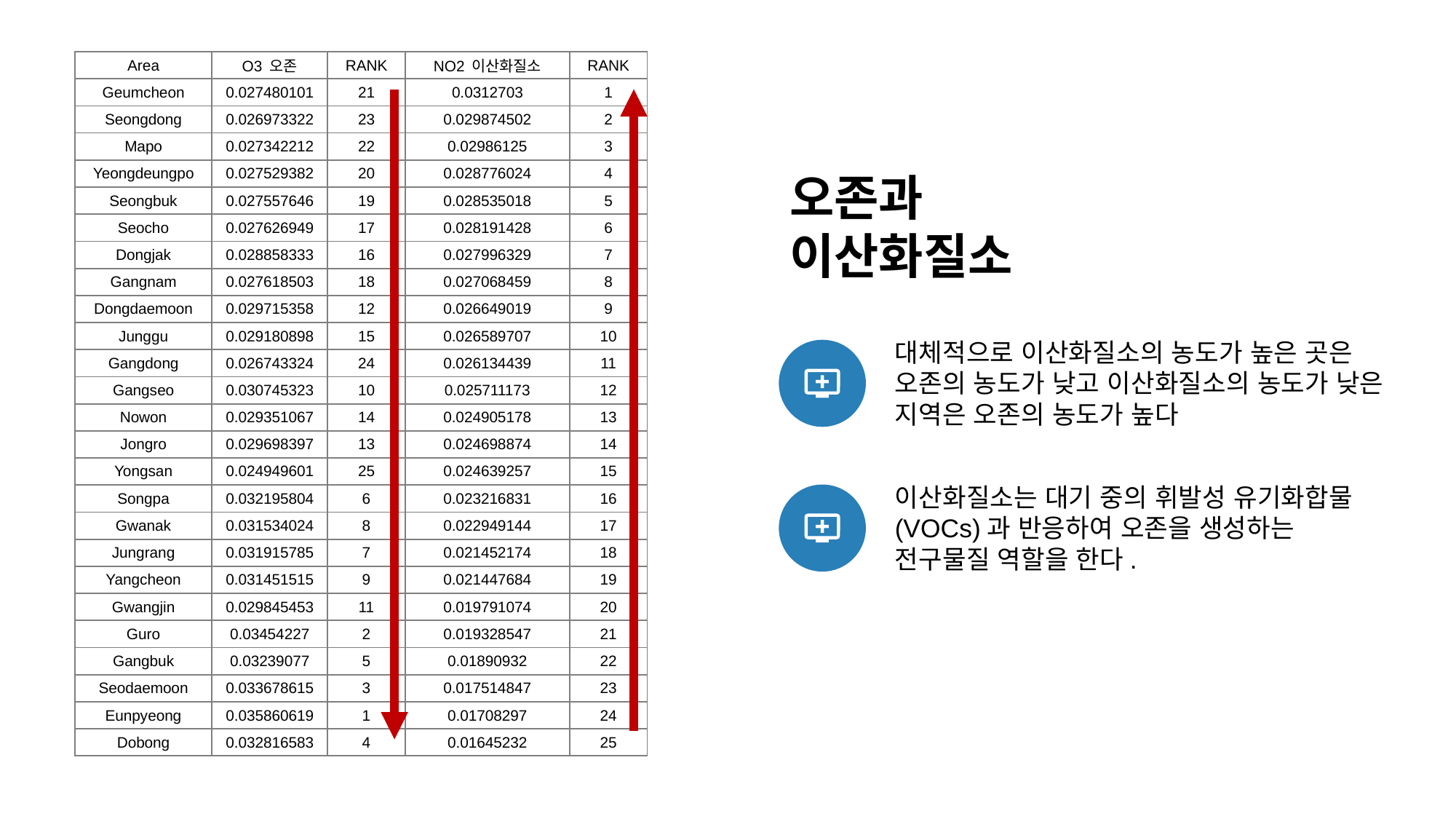

| Area | O3 오존 | RANK | NO2 이산화질소 | RANK |
| --- | --- | --- | --- | --- |
| Geumcheon | 0.027480101 | 21 | 0.0312703 | 1 |
| Seongdong | 0.026973322 | 23 | 0.029874502 | 2 |
| Mapo | 0.027342212 | 22 | 0.02986125 | 3 |
| Yeongdeungpo | 0.027529382 | 20 | 0.028776024 | 4 |
| Seongbuk | 0.027557646 | 19 | 0.028535018 | 5 |
| Seocho | 0.027626949 | 17 | 0.028191428 | 6 |
| Dongjak | 0.028858333 | 16 | 0.027996329 | 7 |
| Gangnam | 0.027618503 | 18 | 0.027068459 | 8 |
| Dongdaemoon | 0.029715358 | 12 | 0.026649019 | 9 |
| Junggu | 0.029180898 | 15 | 0.026589707 | 10 |
| Gangdong | 0.026743324 | 24 | 0.026134439 | 11 |
| Gangseo | 0.030745323 | 10 | 0.025711173 | 12 |
| Nowon | 0.029351067 | 14 | 0.024905178 | 13 |
| Jongro | 0.029698397 | 13 | 0.024698874 | 14 |
| Yongsan | 0.024949601 | 25 | 0.024639257 | 15 |
| Songpa | 0.032195804 | 6 | 0.023216831 | 16 |
| Gwanak | 0.031534024 | 8 | 0.022949144 | 17 |
| Jungrang | 0.031915785 | 7 | 0.021452174 | 18 |
| Yangcheon | 0.031451515 | 9 | 0.021447684 | 19 |
| Gwangjin | 0.029845453 | 11 | 0.019791074 | 20 |
| Guro | 0.03454227 | 2 | 0.019328547 | 21 |
| Gangbuk | 0.03239077 | 5 | 0.01890932 | 22 |
| Seodaemoon | 0.033678615 | 3 | 0.017514847 | 23 |
| Eunpyeong | 0.035860619 | 1 | 0.01708297 | 24 |
| Dobong | 0.032816583 | 4 | 0.01645232 | 25 |
오존과
이산화질소

대체적으로 이산화질소의 농도가 높은 곳은
오존의 농도가 낮고 이산화질소의 농도가 낮은 지역은 오존의 농도가 높다

이산화질소는 대기 중의 휘발성 유기화합물(VOCs)과 반응하여 오존을 생성하는 전구물질 역할을 한다.